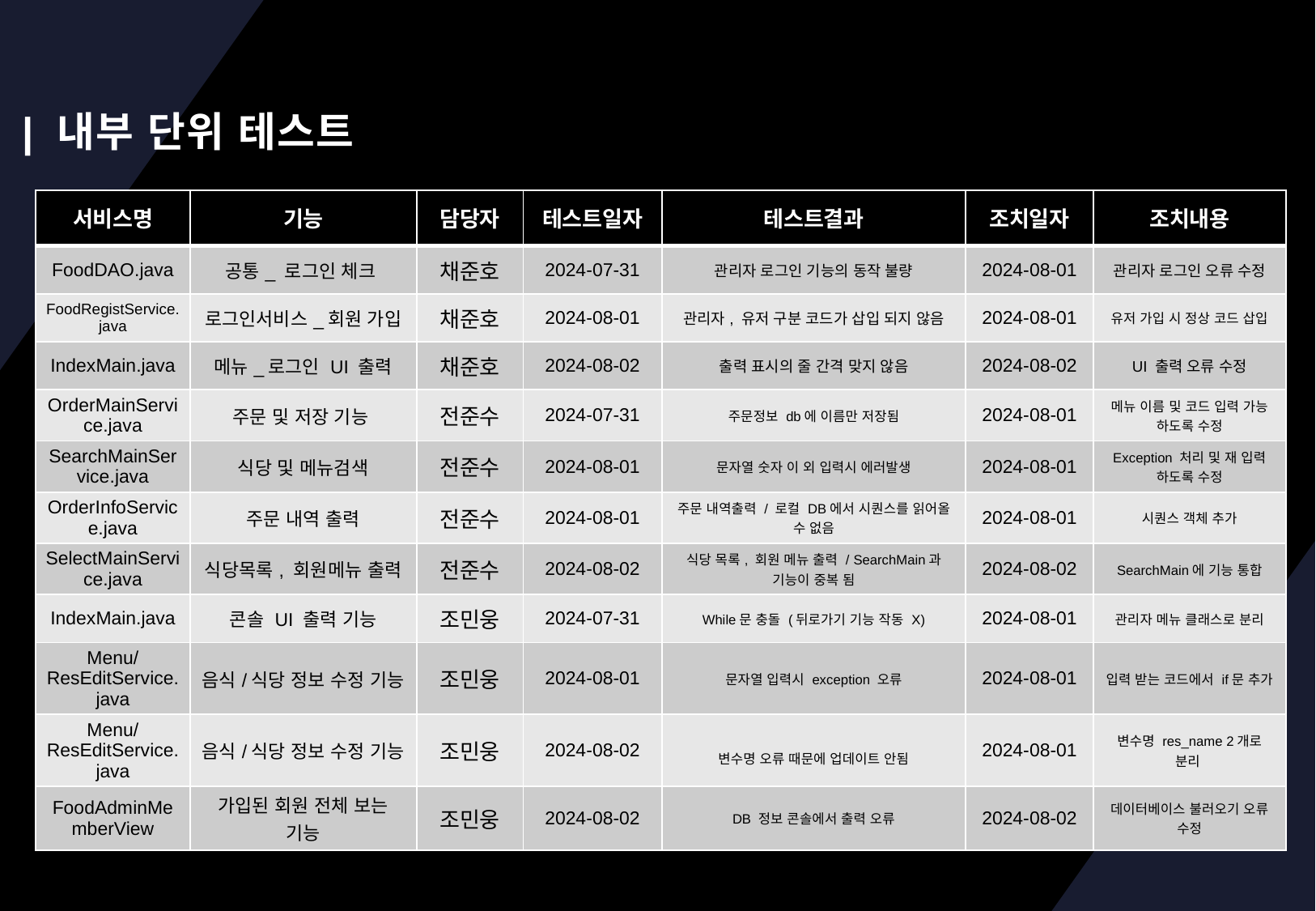

| 내부 단위 테스트
| 서비스명 | 기능 | 담당자 | 테스트일자 | 테스트결과 | 조치일자 | 조치내용 |
| --- | --- | --- | --- | --- | --- | --- |
| FoodDAO.java | 공통\_ 로그인 체크 | 채준호 | 2024-07-31 | 관리자 로그인 기능의 동작 불량 | 2024-08-01 | 관리자 로그인 오류 수정 |
| FoodRegistService.java | 로그인서비스\_회원 가입 | 채준호 | 2024-08-01 | 관리자, 유저 구분 코드가 삽입 되지 않음 | 2024-08-01 | 유저 가입 시 정상 코드 삽입 |
| IndexMain.java | 메뉴\_로그인 UI 출력 | 채준호 | 2024-08-02 | 출력 표시의 줄 간격 맞지 않음 | 2024-08-02 | UI 출력 오류 수정 |
| OrderMainService.java | 주문 및 저장 기능 | 전준수 | 2024-07-31 | 주문정보 db에 이름만 저장됨 | 2024-08-01 | 메뉴 이름 및 코드 입력 가능 하도록 수정 |
| SearchMainService.java | 식당 및 메뉴검색 | 전준수 | 2024-08-01 | 문자열 숫자 이 외 입력시 에러발생 | 2024-08-01 | Exception 처리 및 재 입력 하도록 수정 |
| OrderInfoService.java | 주문 내역 출력 | 전준수 | 2024-08-01 | 주문 내역출력 / 로컬 DB에서 시퀀스를 읽어올 수 없음 | 2024-08-01 | 시퀀스 객체 추가 |
| SelectMainService.java | 식당목록, 회원메뉴 출력 | 전준수 | 2024-08-02 | 식당 목록, 회원 메뉴 출력 / SearchMain과 기능이 중복 됨 | 2024-08-02 | SearchMain에 기능 통합 |
| IndexMain.java | 콘솔 UI 출력 기능 | 조민웅 | 2024-07-31 | While문 충돌 (뒤로가기 기능 작동 X) | 2024-08-01 | 관리자 메뉴 클래스로 분리 |
| Menu/ResEditService.java | 음식/식당 정보 수정 기능 | 조민웅 | 2024-08-01 | 문자열 입력시 exception 오류 | 2024-08-01 | 입력 받는 코드에서 if문 추가 |
| Menu/ResEditService.java | 음식/식당 정보 수정 기능 | 조민웅 | 2024-08-02 | 변수명 오류 때문에 업데이트 안됨 | 2024-08-01 | 변수명 res\_name 2개로 분리 |
| FoodAdminMemberView | 가입된 회원 전체 보는 기능 | 조민웅 | 2024-08-02 | DB 정보 콘솔에서 출력 오류 | 2024-08-02 | 데이터베이스 불러오기 오류 수정 |